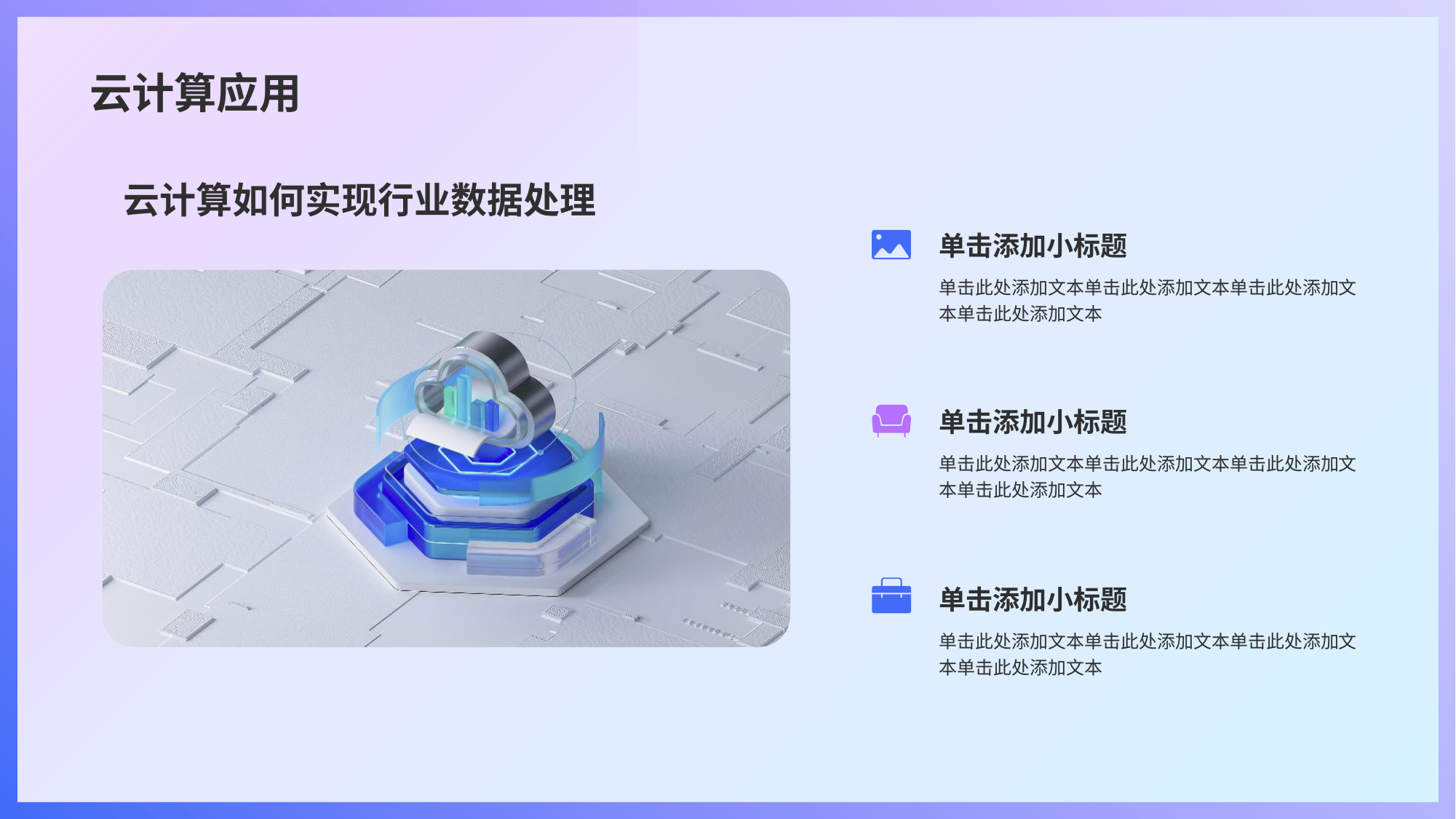

# 云计算应用
云计算如何实现行业数据处理
单击添加小标题

单击此处添加文本单击此处添加文本单击此处添加文本单击此处添加文本

单击添加小标题

单击此处添加文本单击此处添加文本单击此处添加文本单击此处添加文本
单击添加小标题

单击此处添加文本单击此处添加文本单击此处添加文本单击此处添加文本